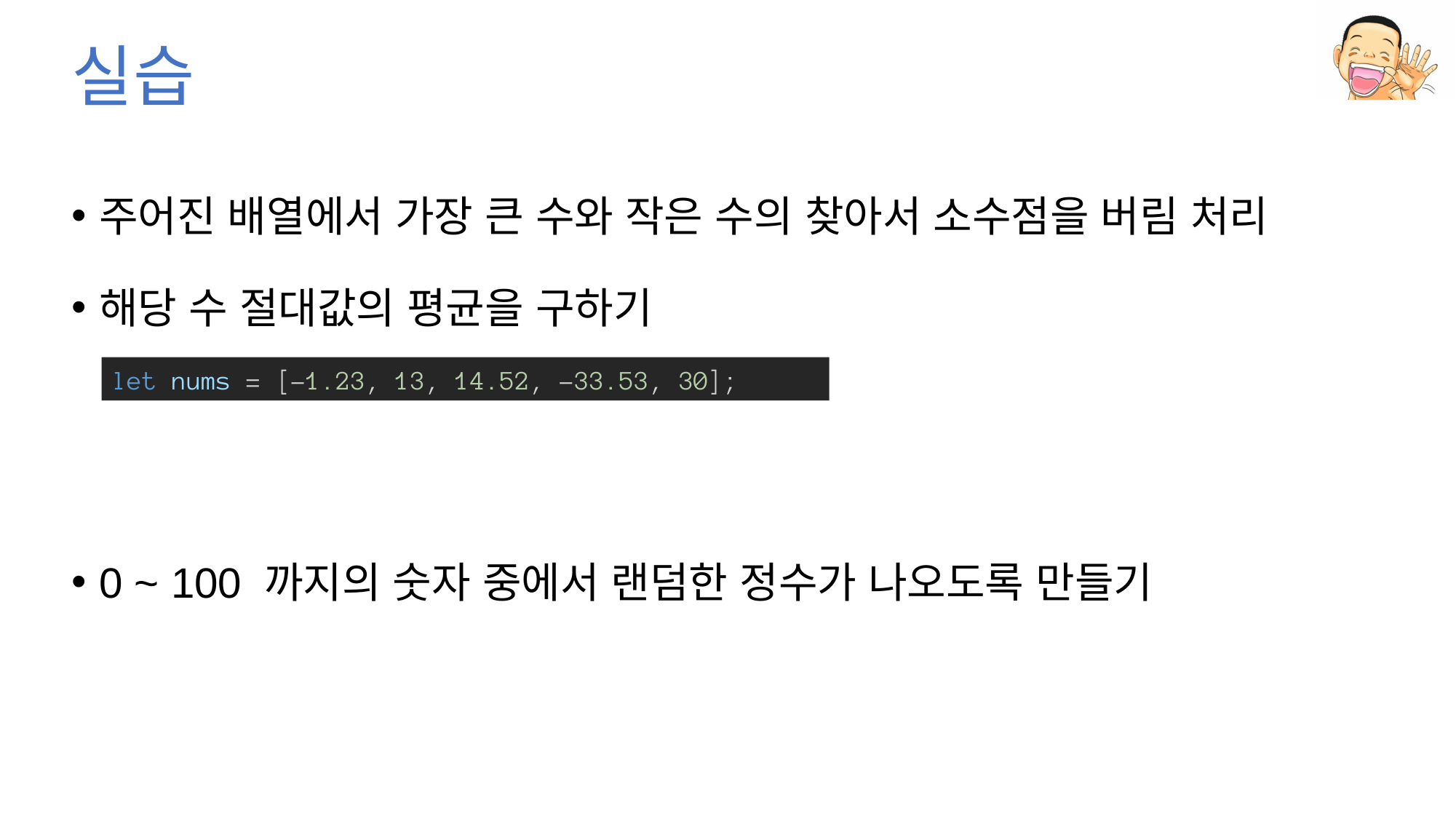

# 실습
주어진 배열에서 가장 큰 수와 작은 수의 찾아서 소수점을 버림 처리
해당 수 절대값의 평균을 구하기

0 ~ 100 까지의 숫자 중에서 랜덤한 정수가 나오도록 만들기
let nums = [-1.23, 13, 14.52, -33.53, 30];